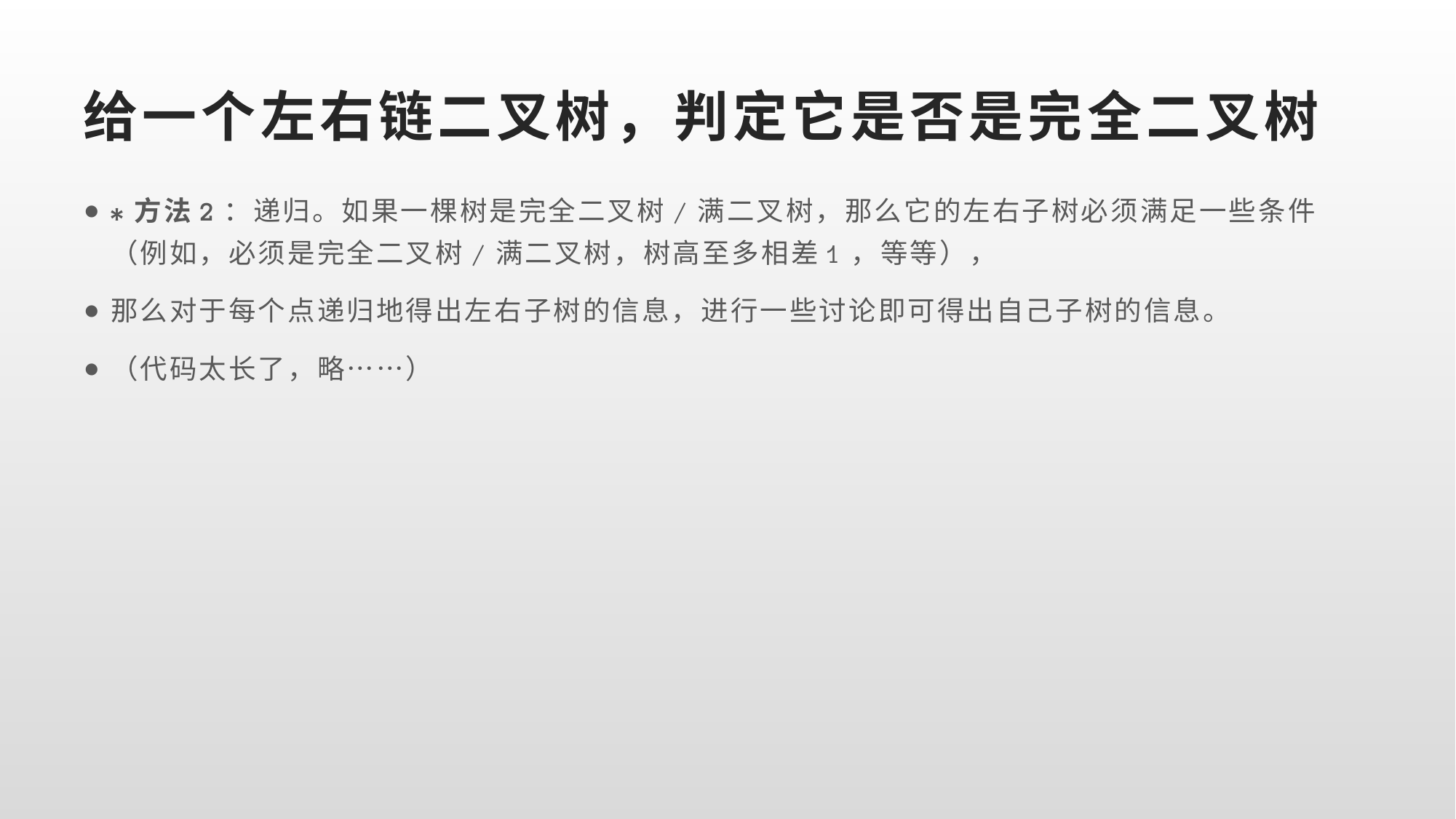

# 给一个左右链二叉树，判定它是否是完全二叉树
*方法2：递归。如果一棵树是完全二叉树/满二叉树，那么它的左右子树必须满足一些条件（例如，必须是完全二叉树/满二叉树，树高至多相差1，等等），
那么对于每个点递归地得出左右子树的信息，进行一些讨论即可得出自己子树的信息。
（代码太长了，略……）